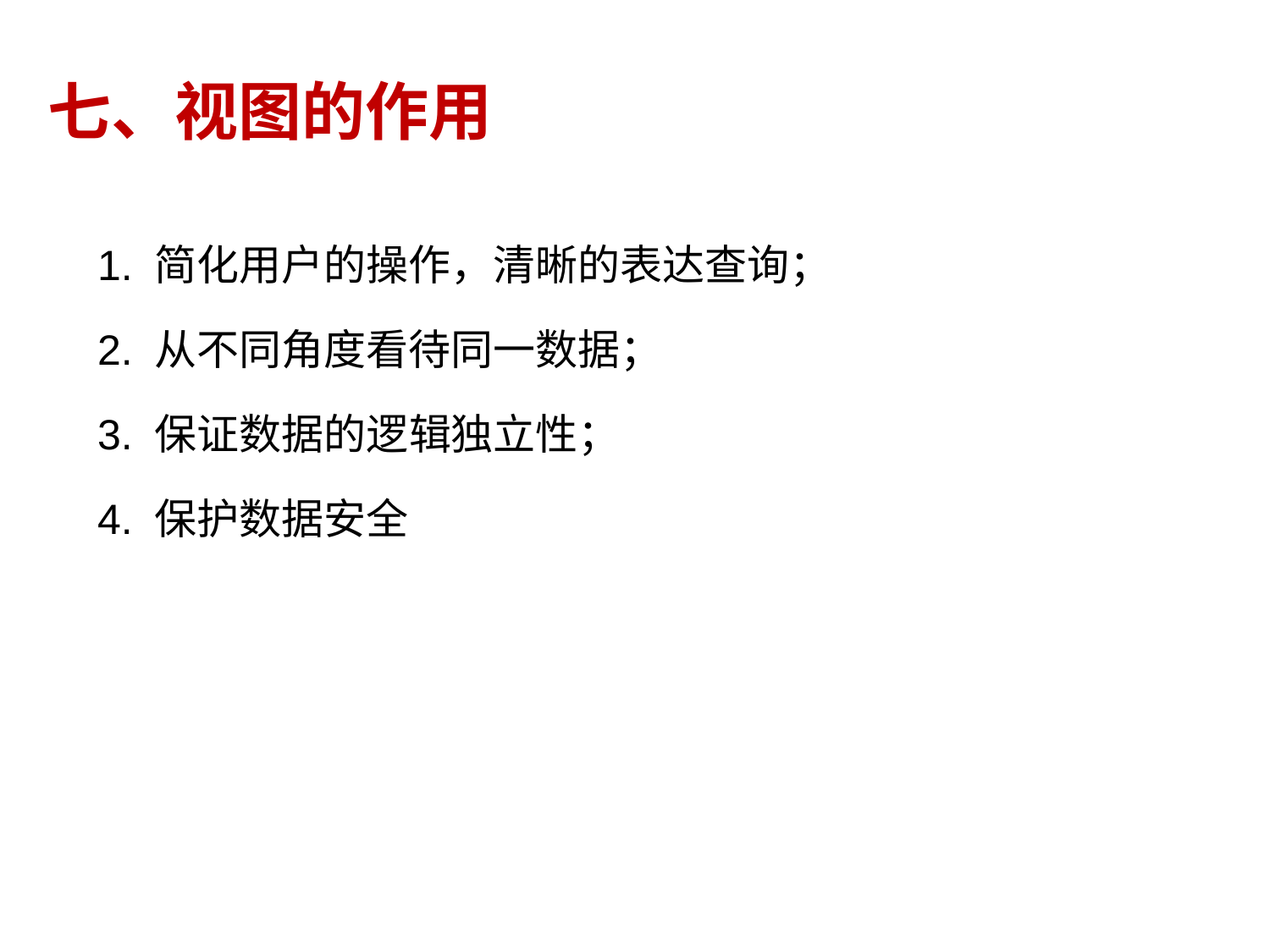

# 七、视图的作用
1. 简化用户的操作，清晰的表达查询；
2. 从不同角度看待同一数据；
3. 保证数据的逻辑独立性；
4. 保护数据安全